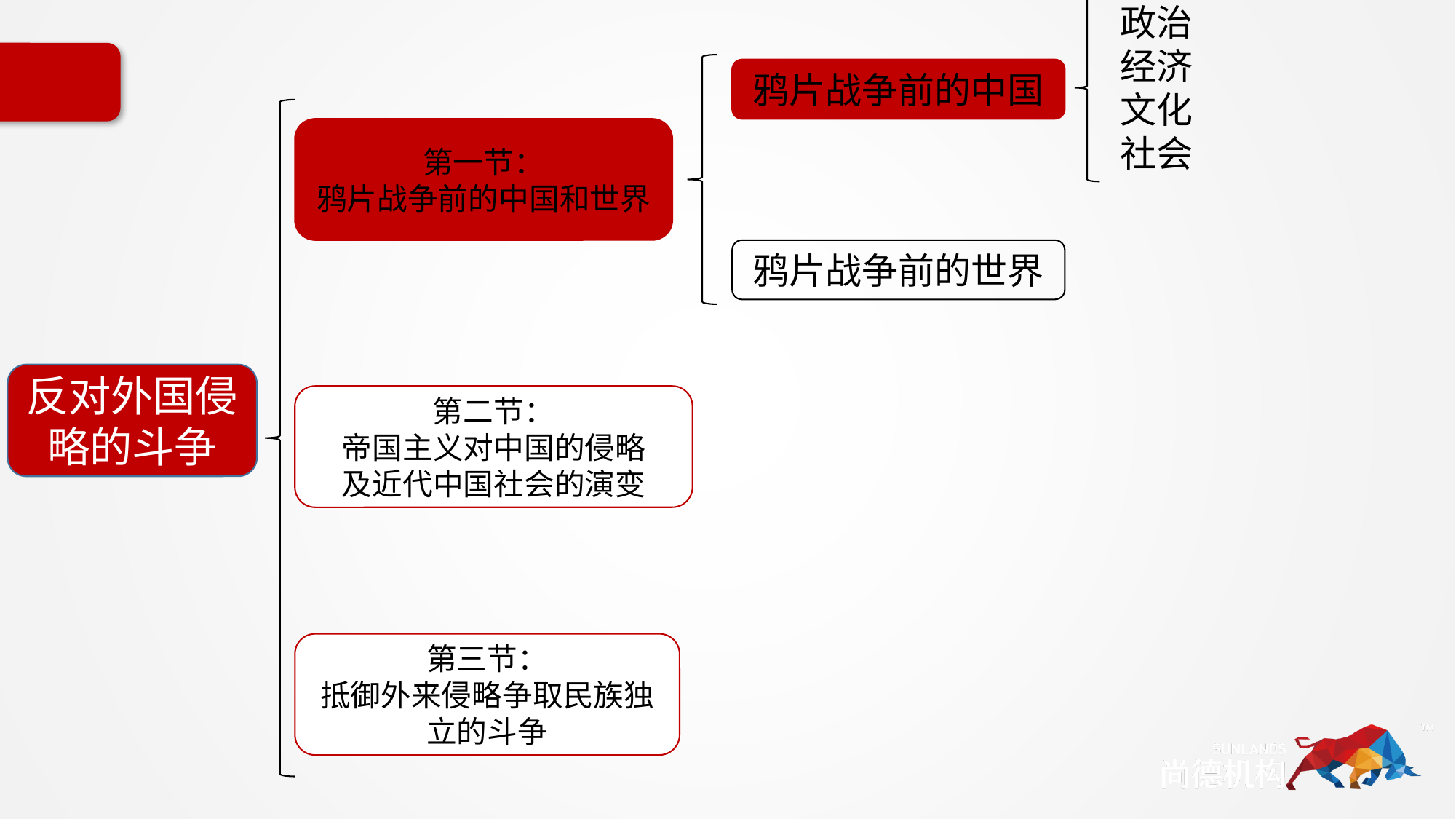

政治
经济
文化
社会

鸦片战争前的中国

第一节：
鸦片战争前的中国和世界
鸦片战争前的世界
反对外国侵略的斗争
第二节：
帝国主义对中国的侵略
及近代中国社会的演变
第三节：
抵御外来侵略争取民族独立的斗争